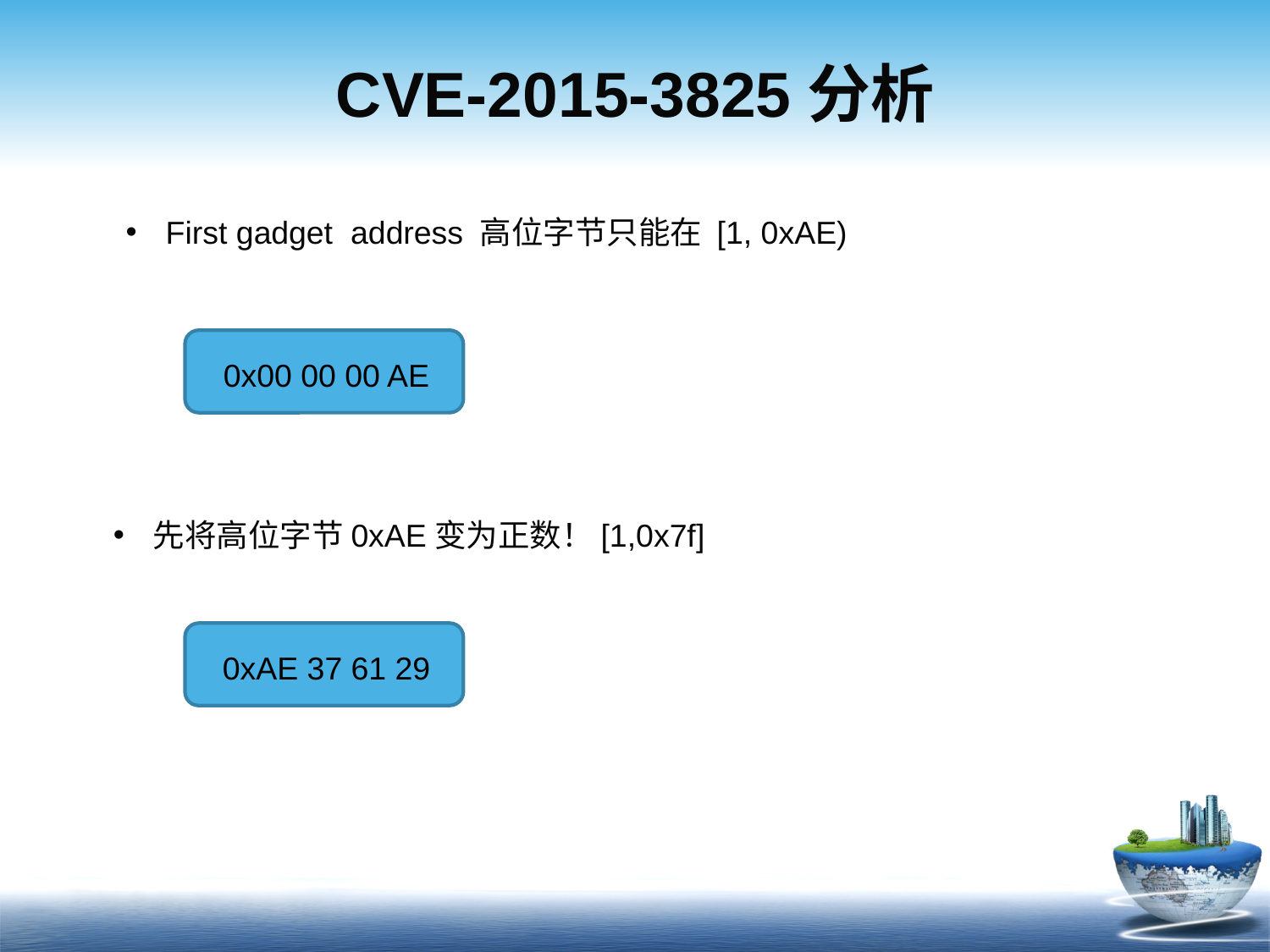

# CVE-2015-3825分析
First gadget  address 高位字节只能在 [1, 0xAE)

0x00 00 00 AE
先将高位字节0xAE变为正数！[1,0x7f]

0xAE 37 61 29